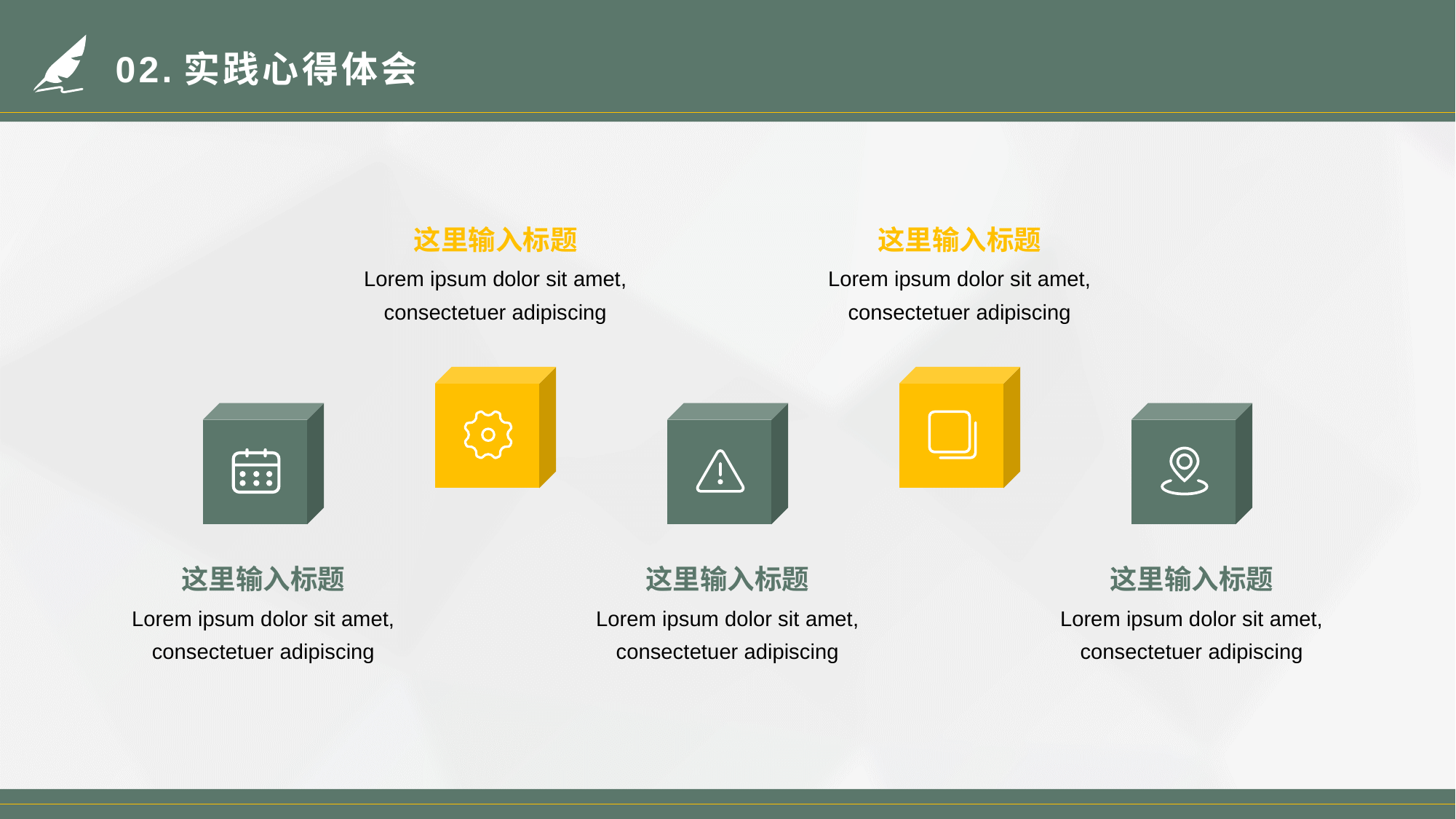

# 02.实践心得体会
Lorem ipsum dolor sit amet, consectetuer adipiscing
这里输入标题

Lorem ipsum dolor sit amet, consectetuer adipiscing
这里输入标题

这里输入标题
Lorem ipsum dolor sit amet, consectetuer adipiscing

这里输入标题
Lorem ipsum dolor sit amet, consectetuer adipiscing

这里输入标题
Lorem ipsum dolor sit amet, consectetuer adipiscing